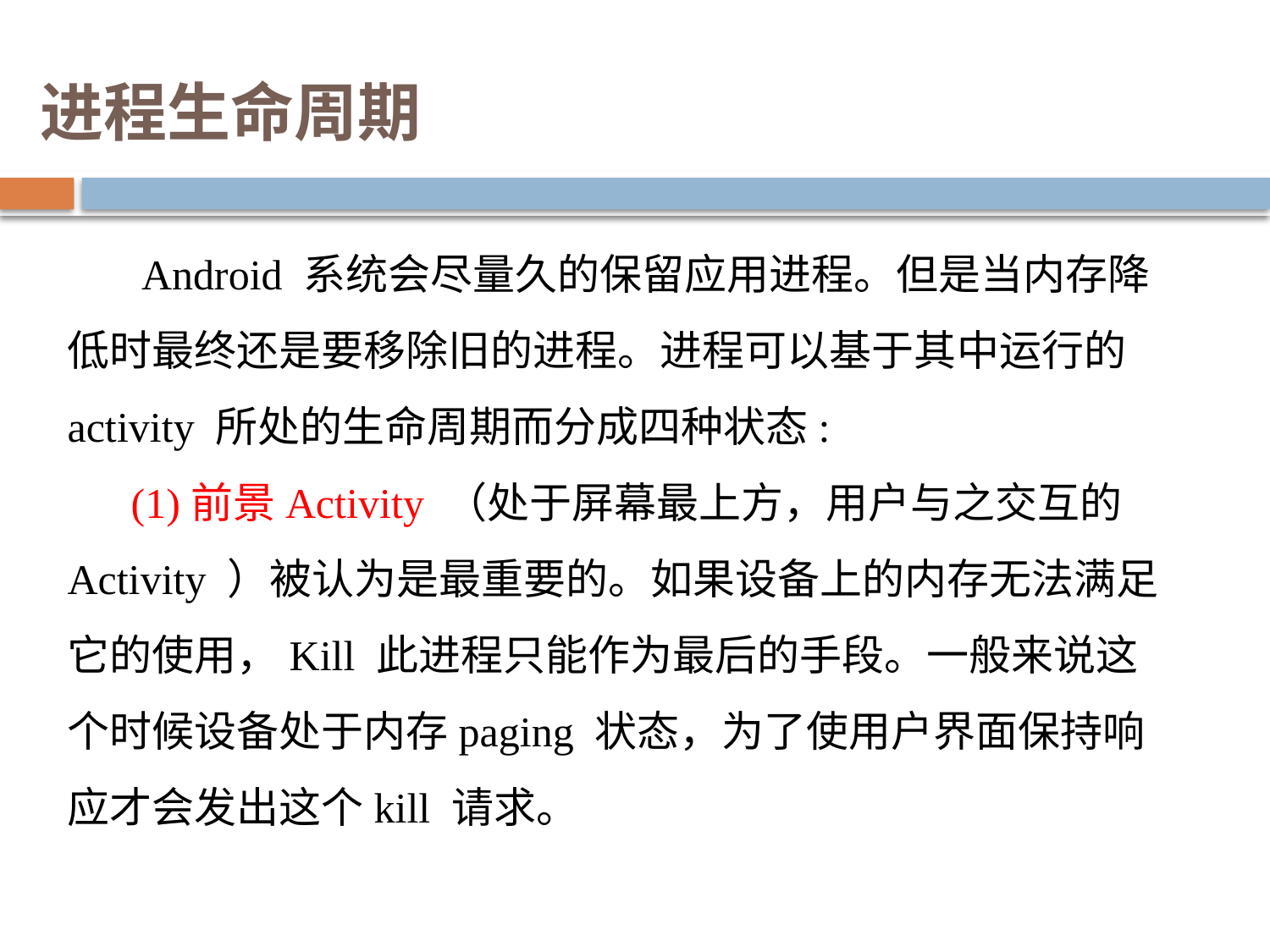

进程生命周期
 Android 系统会尽量久的保留应用进程。但是当内存降低时最终还是要移除旧的进程。进程可以基于其中运行的activity 所处的生命周期而分成四种状态:
(1)前景Activity （处于屏幕最上方，用户与之交互的Activity ）被认为是最重要的。如果设备上的内存无法满足它的使用，Kill 此进程只能作为最后的手段。一般来说这个时候设备处于内存paging 状态，为了使用户界面保持响应才会发出这个kill 请求。